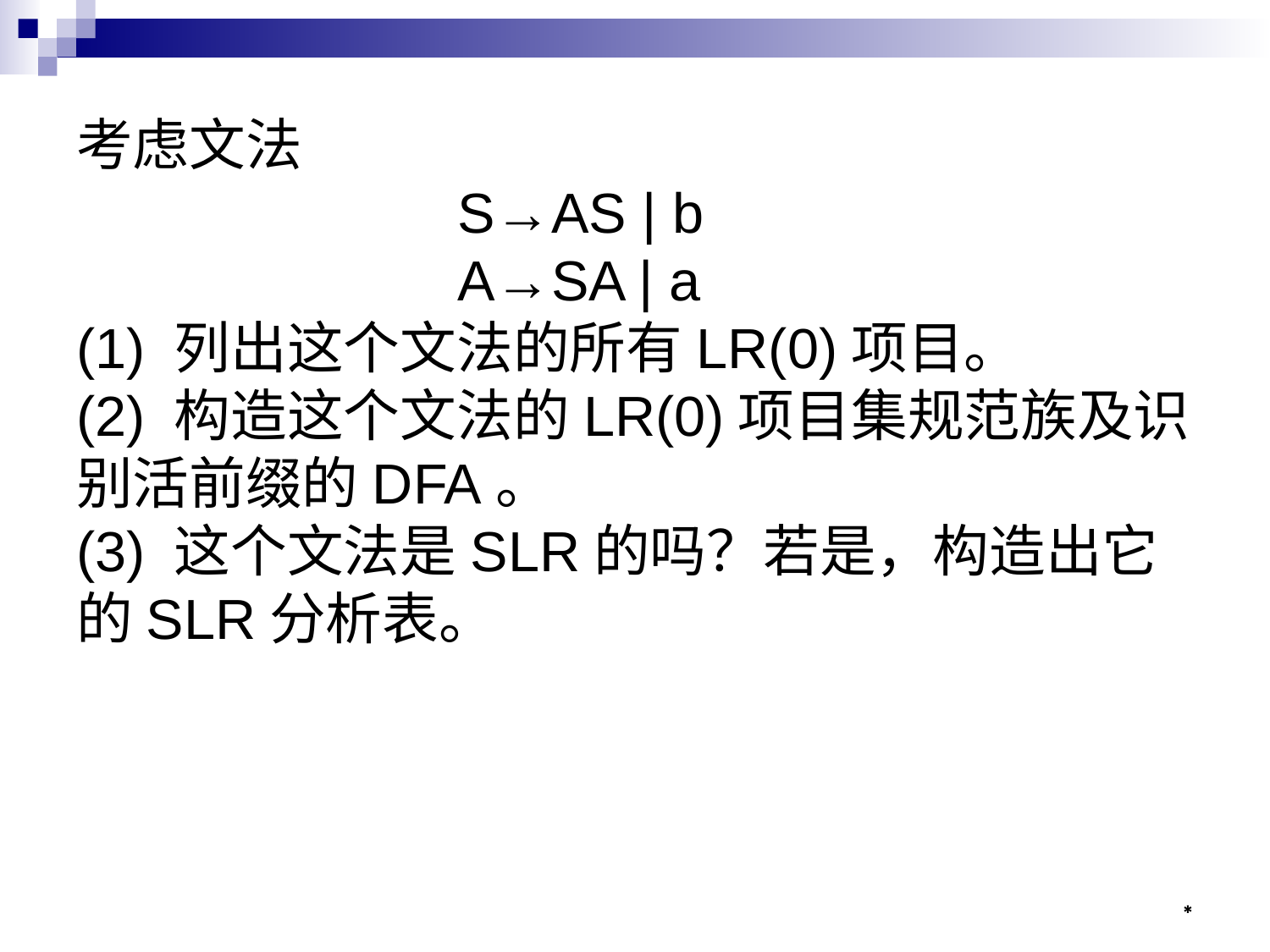

# 考虑文法 S→AS | b A→SA | a (1) 列出这个文法的所有LR(0)项目。 (2) 构造这个文法的LR(0)项目集规范族及识别活前缀的DFA。 (3) 这个文法是SLR的吗？若是，构造出它的SLR分析表。
*